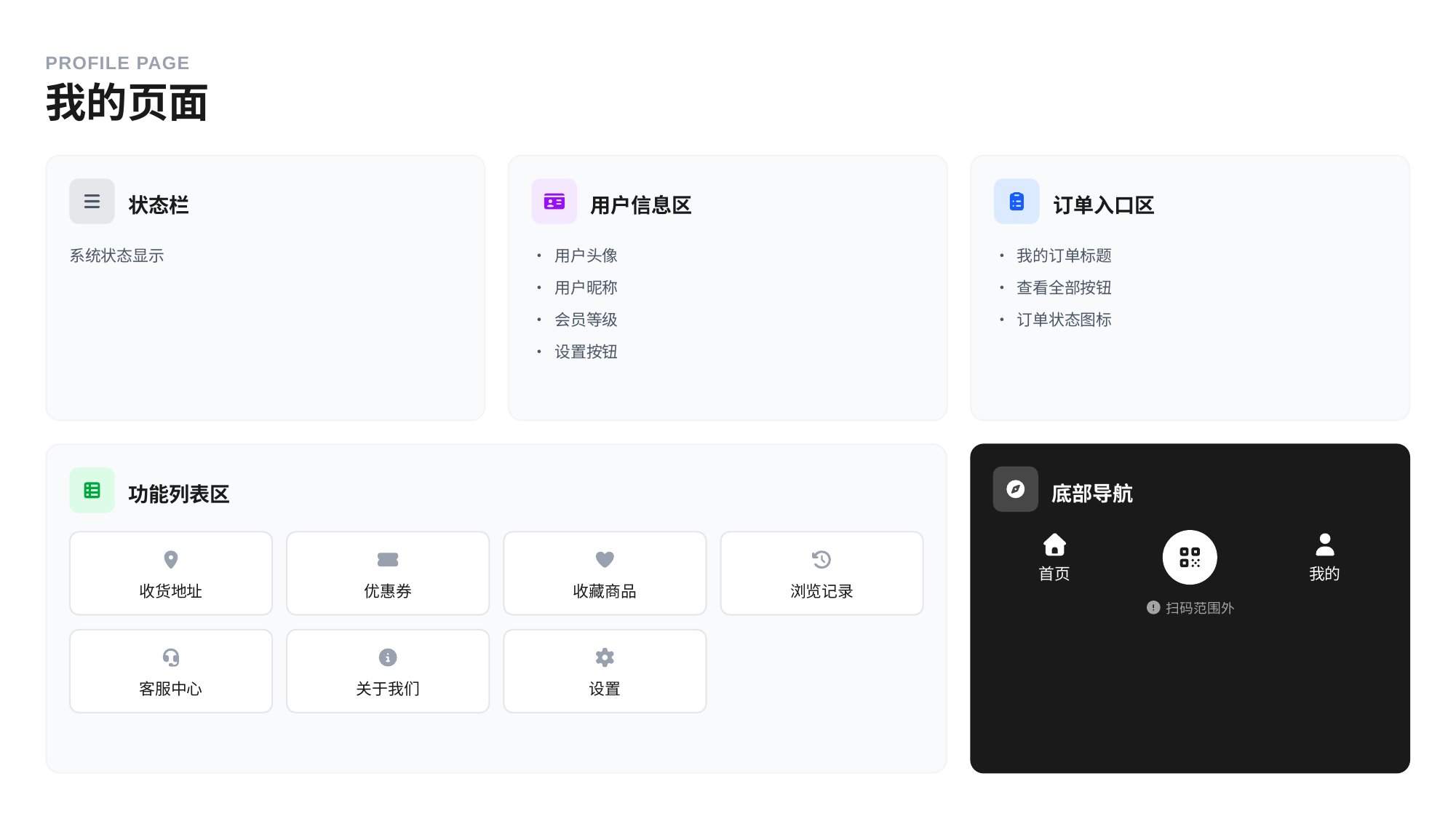

PROFILE PAGE
我的页面

状态栏
用户信息区
订单入口区

系统状态显示
• 用户头像
• 我的订单标题
• 用户昵称
• 查看全部按钮
• 会员等级
• 订单状态图标
• 设置按钮

底部导航
功能列表区

首页
我的
收货地址
优惠券
收藏商品
浏览记录
扫码范围外

客服中心
关于我们
设置